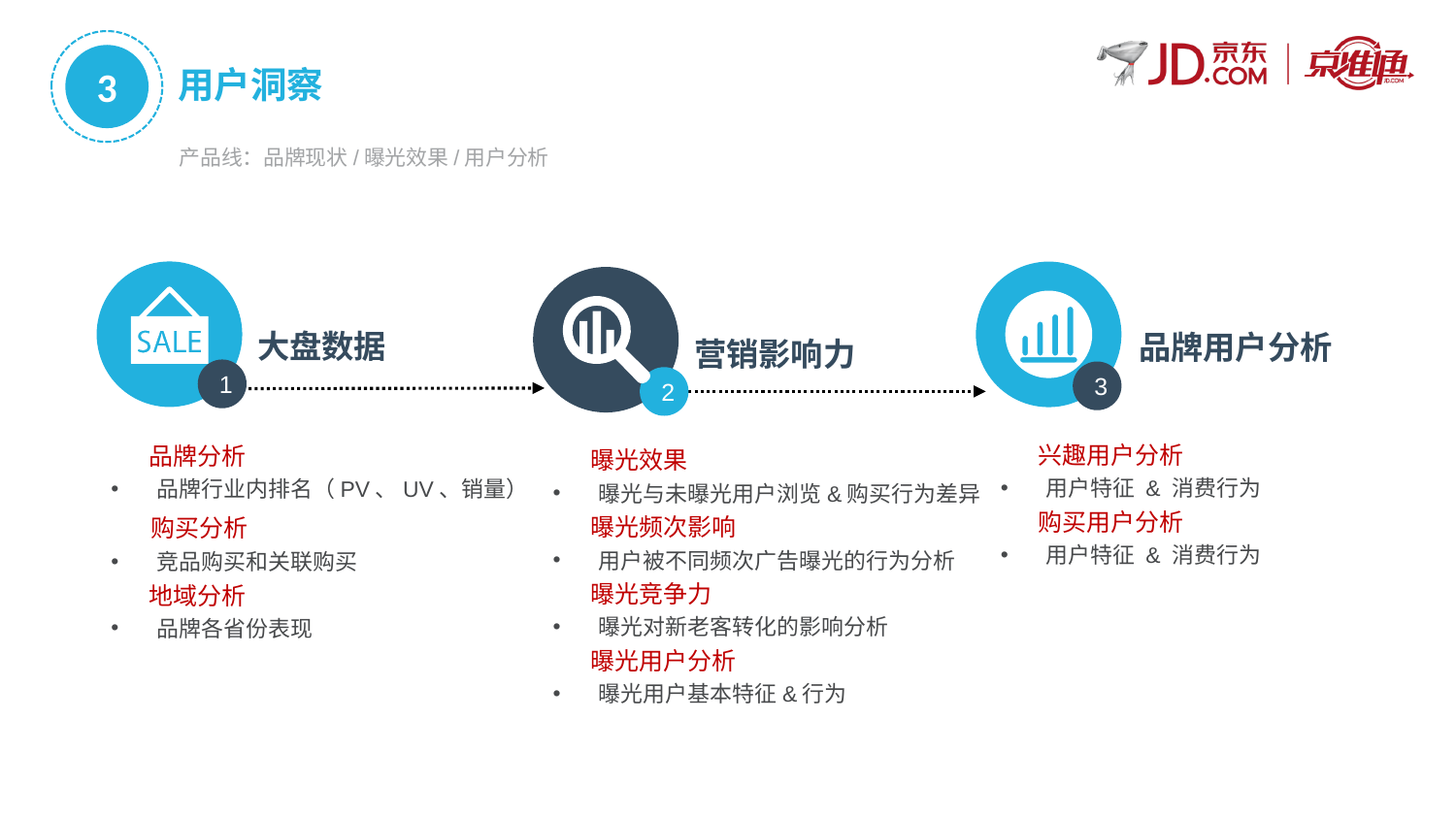

3
用户洞察
产品线：品牌现状/曝光效果/用户分析

大盘数据
品牌用户分析
营销影响力
1
3
2
      兴趣用户分析
用户特征 & 消费行为
      购买用户分析
用户特征 & 消费行为
      品牌分析
品牌行业内排名（PV、UV、销量）
      购买分析
竞品购买和关联购买
      地域分析
品牌各省份表现
      曝光效果
曝光与未曝光用户浏览&购买行为差异
      曝光频次影响
用户被不同频次广告曝光的行为分析
      曝光竞争力
曝光对新老客转化的影响分析
      曝光用户分析
曝光用户基本特征&行为